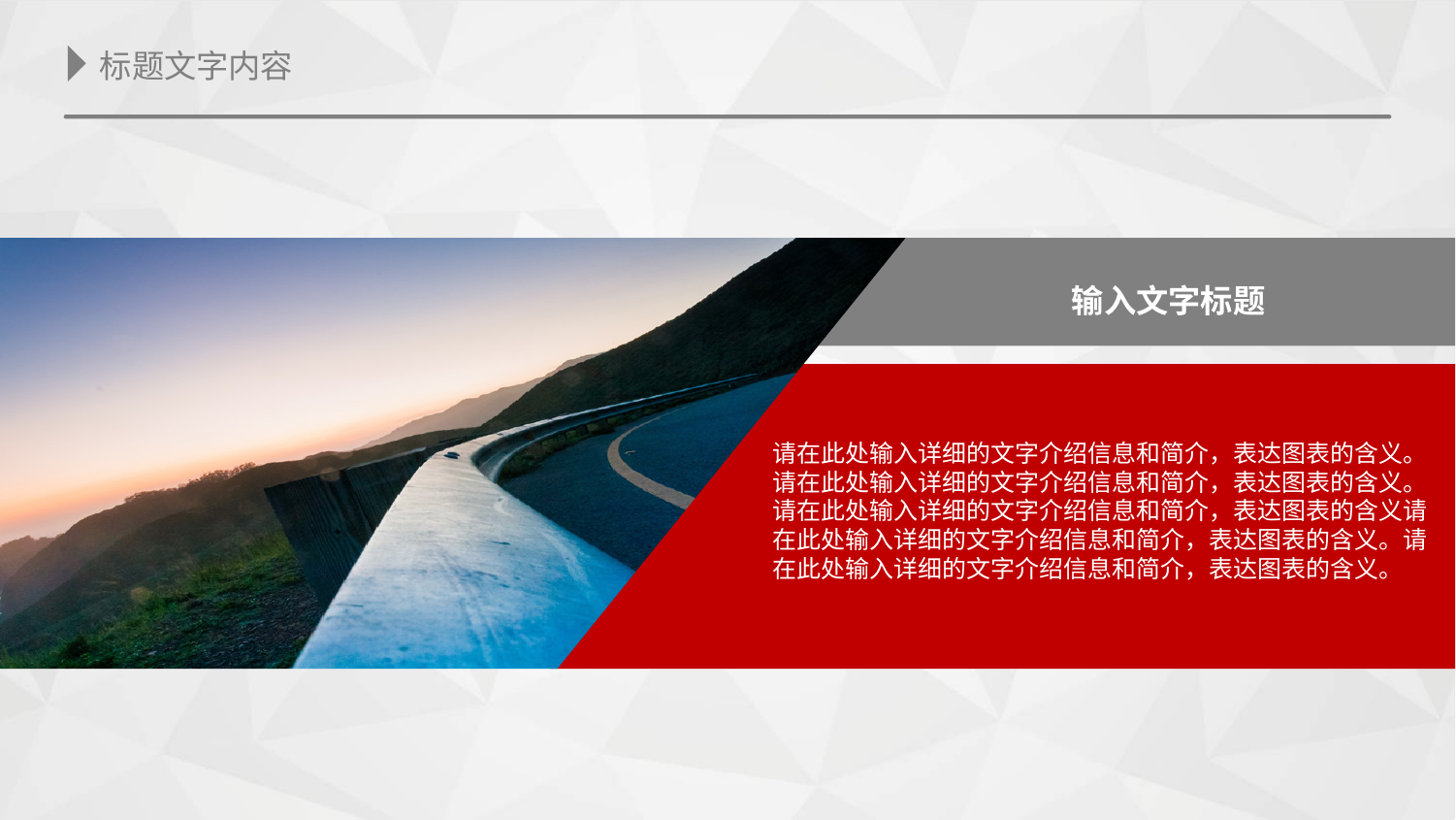

输入文字标题

请在此处输入详细的文字介绍信息和简介，表达图表的含义。请在此处输入详细的文字介绍信息和简介，表达图表的含义。请在此处输入详细的文字介绍信息和简介，表达图表的含义请在此处输入详细的文字介绍信息和简介，表达图表的含义。请在此处输入详细的文字介绍信息和简介，表达图表的含义。